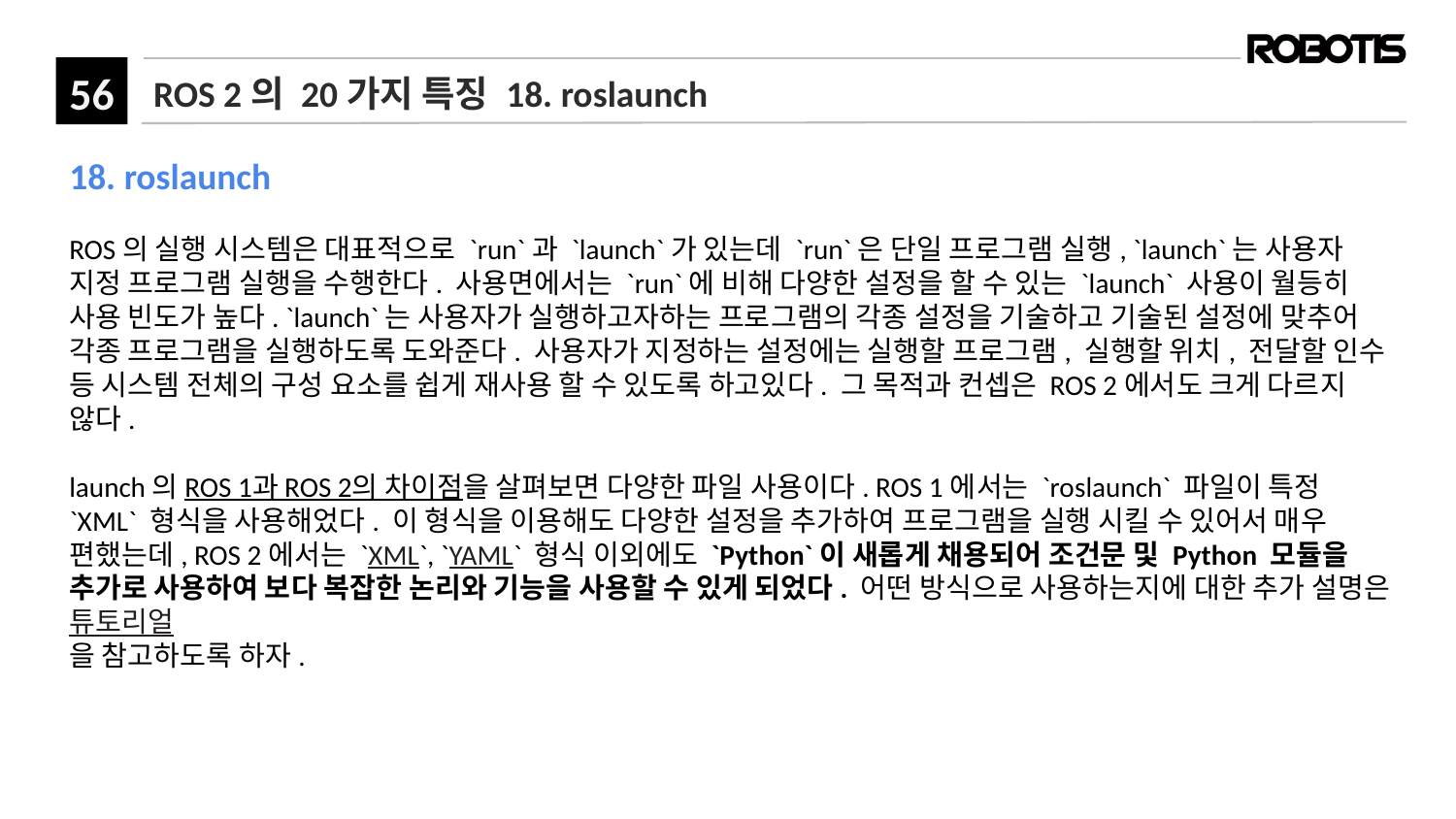

# ROS 2의 20가지 특징 18. roslaunch
18. roslaunch

ROS의 실행 시스템은 대표적으로 `run`과 `launch`가 있는데 `run`은 단일 프로그램 실행, `launch`는 사용자 지정 프로그램 실행을 수행한다. 사용면에서는 `run`에 비해 다양한 설정을 할 수 있는 `launch` 사용이 월등히 사용 빈도가 높다. `launch`는 사용자가 실행하고자하는 프로그램의 각종 설정을 기술하고 기술된 설정에 맞추어 각종 프로그램을 실행하도록 도와준다. 사용자가 지정하는 설정에는 실행할 프로그램, 실행할 위치, 전달할 인수 등 시스템 전체의 구성 요소를 쉽게 재사용 할 수 있도록 하고있다. 그 목적과 컨셉은 ROS 2에서도 크게 다르지 않다.

launch의 ROS 1과 ROS 2의 차이점을 살펴보면 다양한 파일 사용이다. ROS 1에서는 `roslaunch` 파일이 특정 `XML` 형식을 사용해었다. 이 형식을 이용해도 다양한 설정을 추가하여 프로그램을 실행 시킬 수 있어서 매우 편했는데, ROS 2에서는 `XML`, `YAML` 형식 이외에도 `Python`이 새롭게 채용되어 조건문 및 Python 모듈을 추가로 사용하여 보다 복잡한 논리와 기능을 사용할 수 있게 되었다. 어떤 방식으로 사용하는지에 대한 추가 설명은 튜토리얼
을 참고하도록 하자.